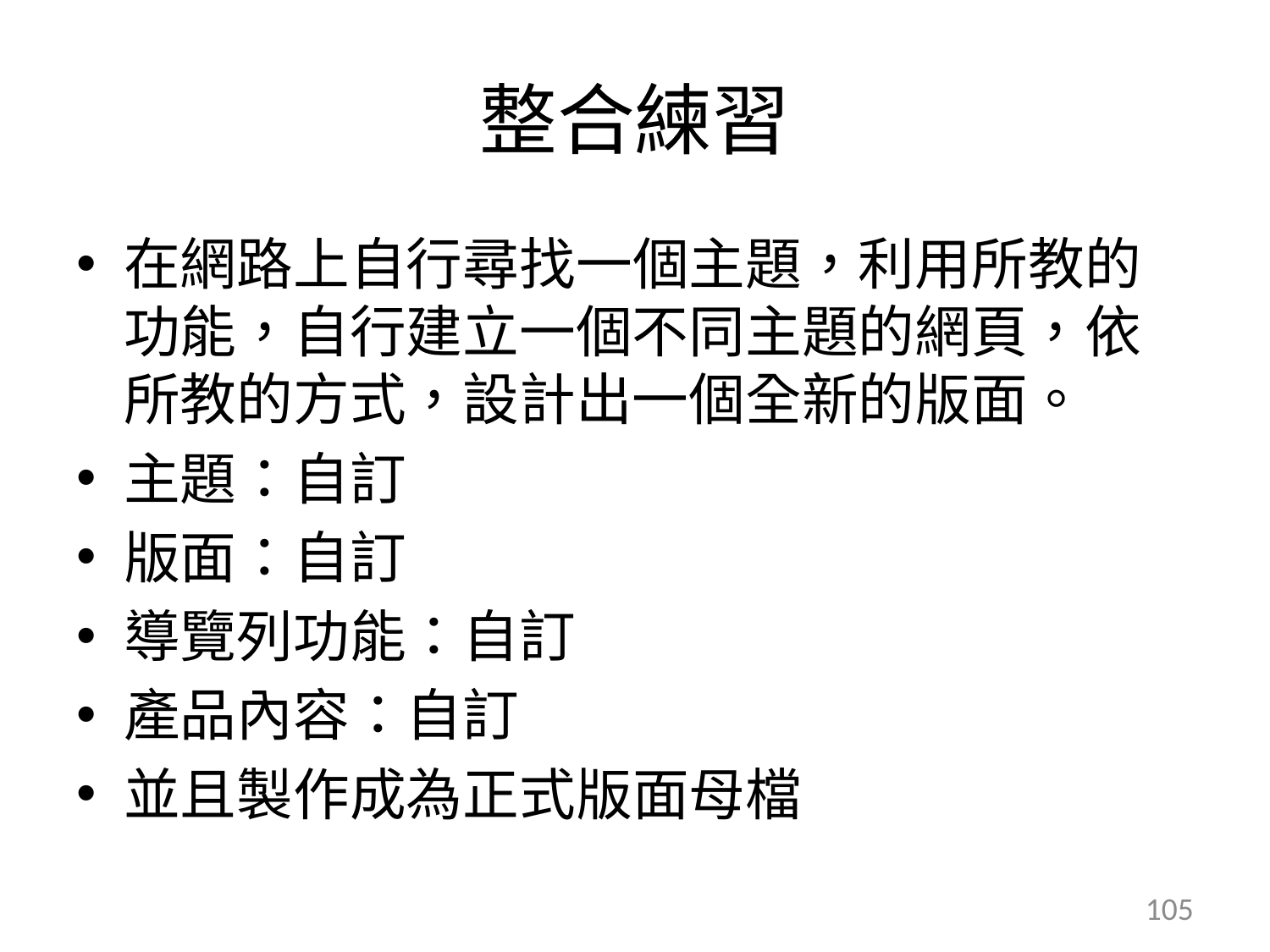

# 整合練習
在網路上自行尋找一個主題，利用所教的功能，自行建立一個不同主題的網頁，依所教的方式，設計出一個全新的版面。
主題：自訂
版面：自訂
導覽列功能：自訂
產品內容：自訂
並且製作成為正式版面母檔

105